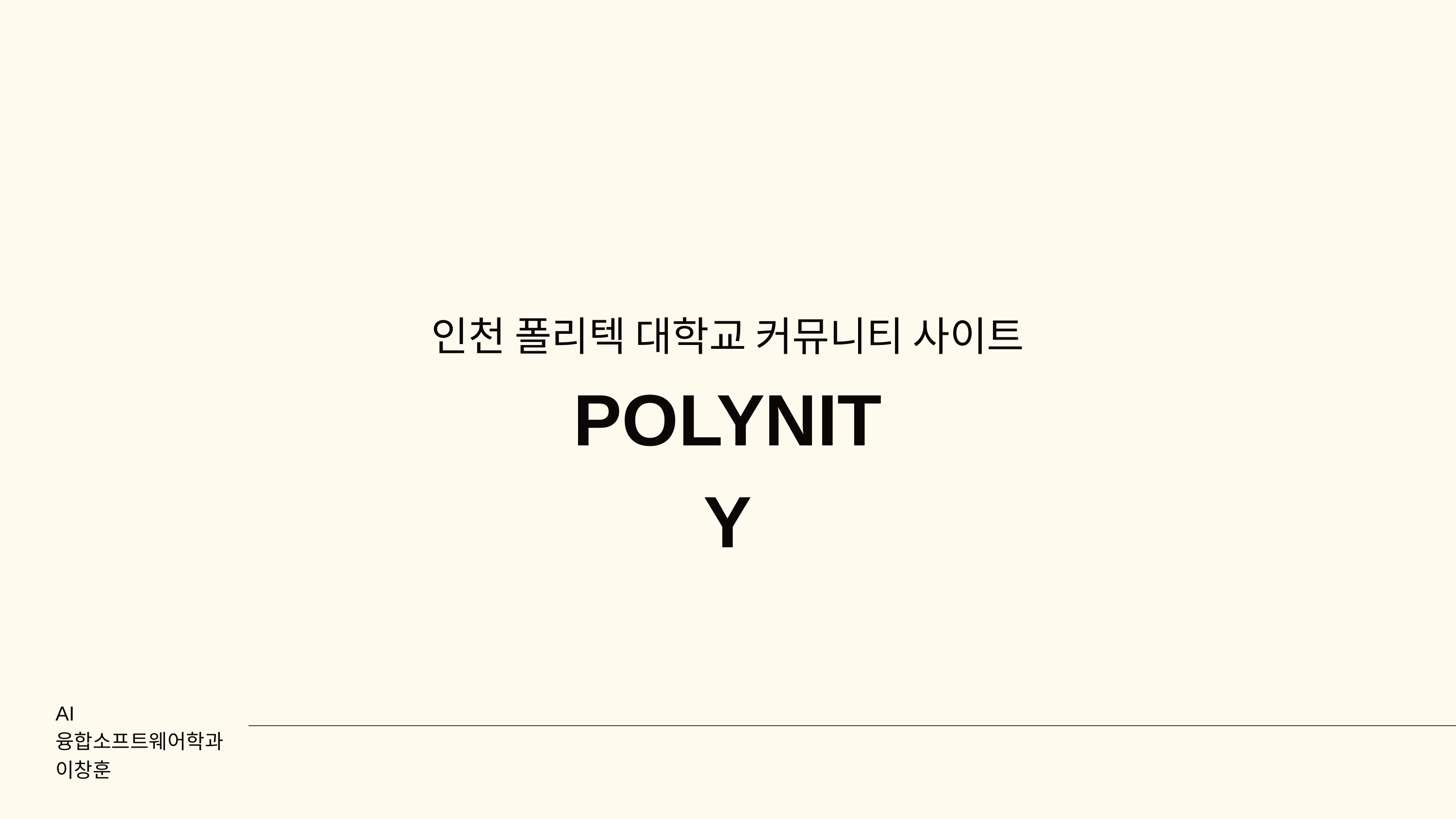

인천 폴리텍 대학교 커뮤니티 사이트
POLYNITY
AI융합소프트웨어학과
이창훈